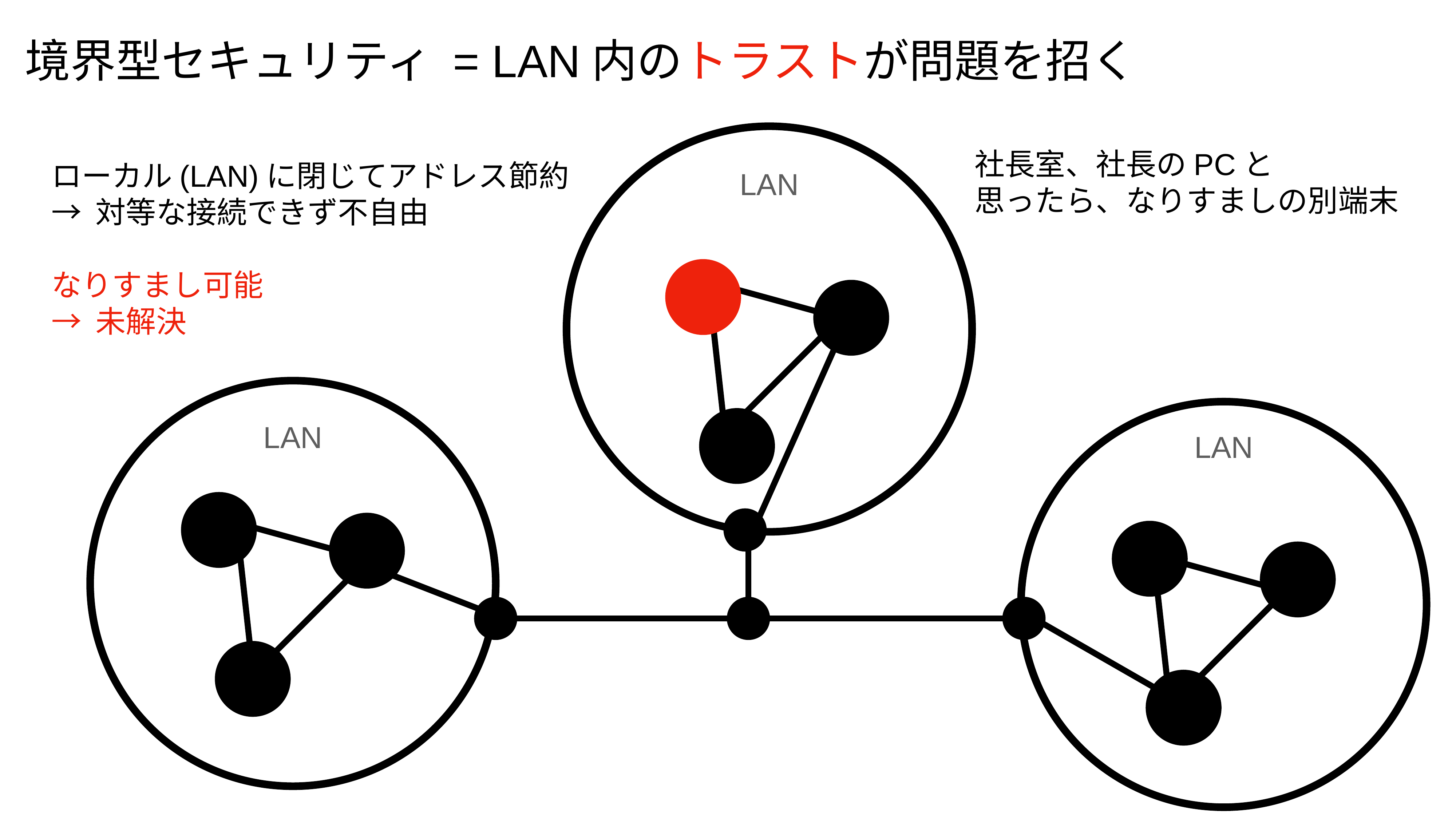

境界型セキュリティ = LAN内のトラストが問題を招く

ローカル(LAN)に閉じてアドレス節約
→ 対等な接続できず不自由

なりすまし可能
→ 未解決
社長室、社長のPCと
思ったら、なりすましの別端末
LAN

LAN
LAN